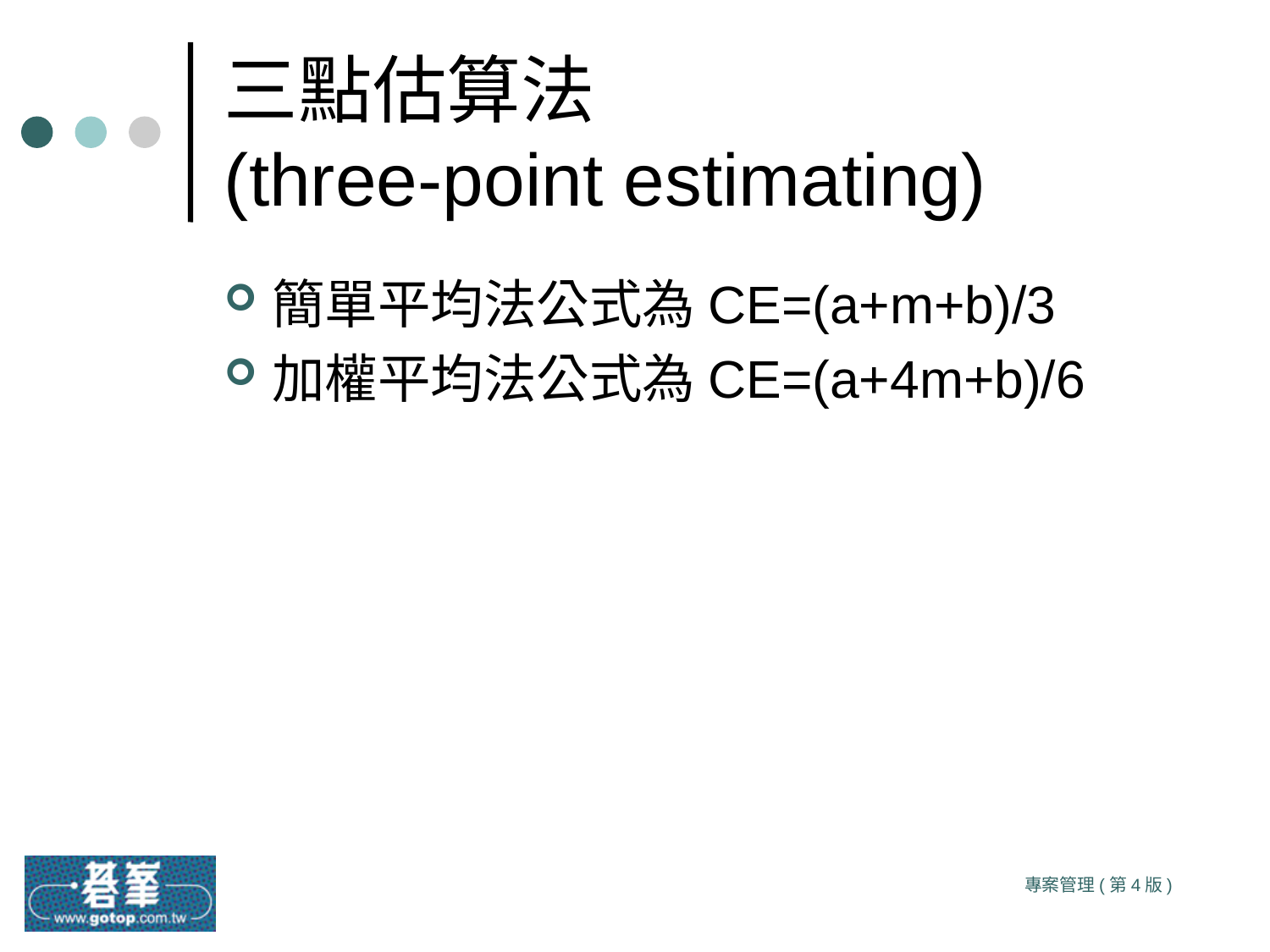

# 三點估算法 (three-point estimating)
簡單平均法公式為CE=(a+m+b)/3
加權平均法公式為CE=(a+4m+b)/6
專案管理(第4版)